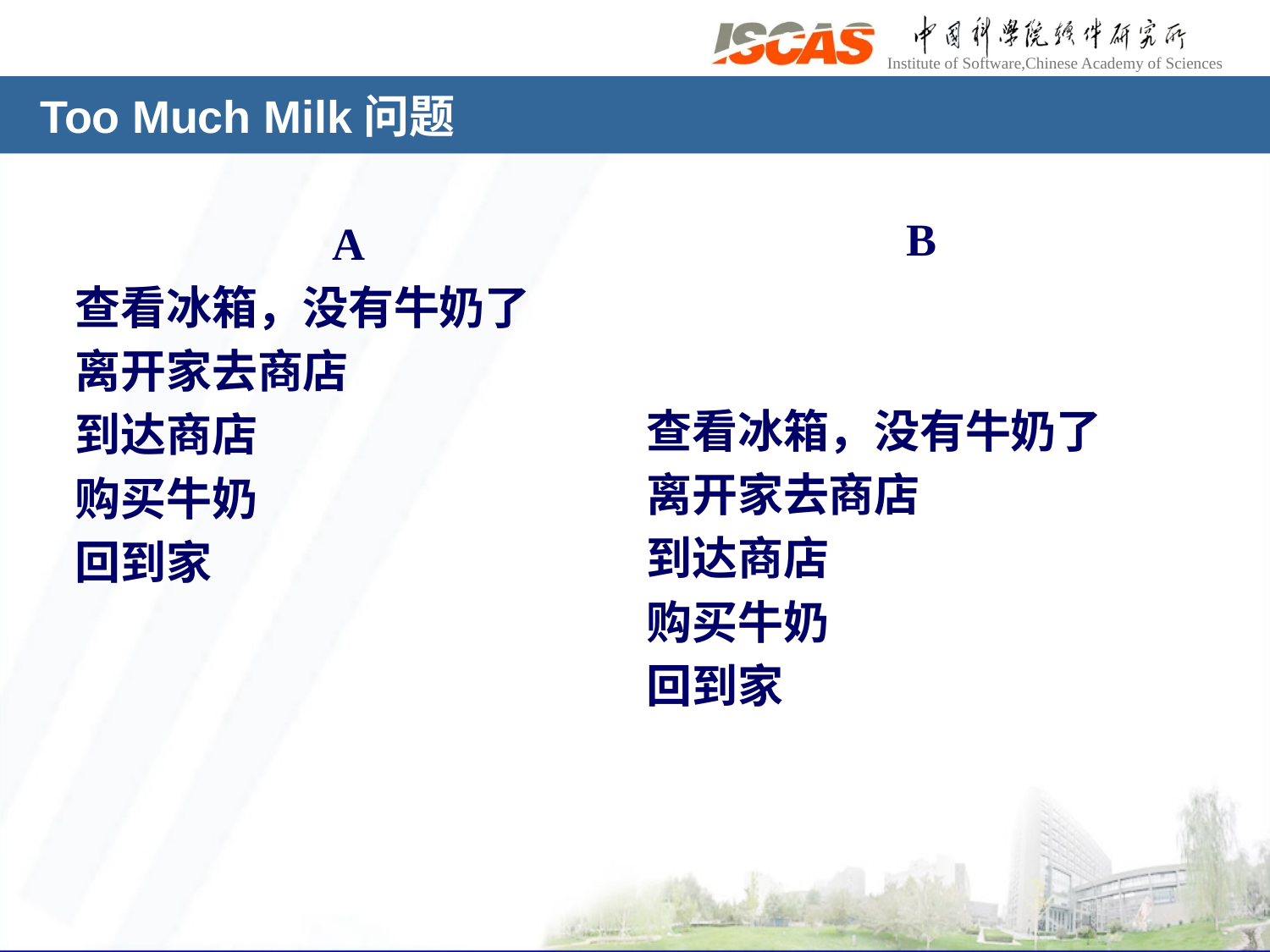

# Too Much Milk问题
B

查看冰箱，没有牛奶了
离开家去商店
到达商店
购买牛奶
回到家
A
查看冰箱，没有牛奶了
离开家去商店
到达商店
购买牛奶
回到家